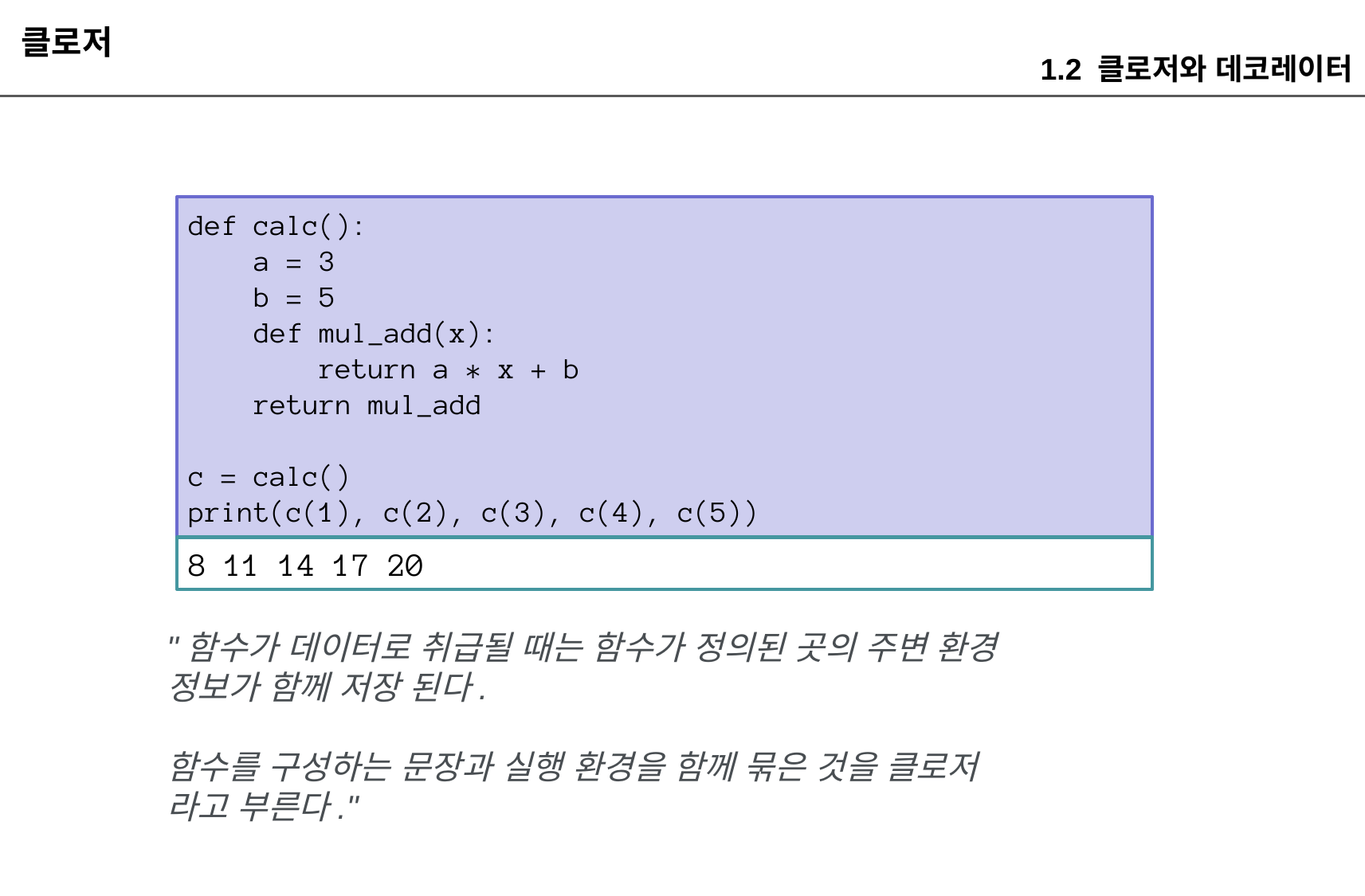

클로저
1.2 클로저와 데코레이터
def calc():
    a = 3
    b = 5
    def mul_add(x):
        return a * x + b
    return mul_add

c = calc()
print(c(1), c(2), c(3), c(4), c(5))
8 11 14 17 20
"함수가 데이터로 취급될 때는 함수가 정의된 곳의 주변 환경 정보가 함께 저장 된다.

함수를 구성하는 문장과 실행 환경을 함께 묶은 것을 클로저 라고 부른다."